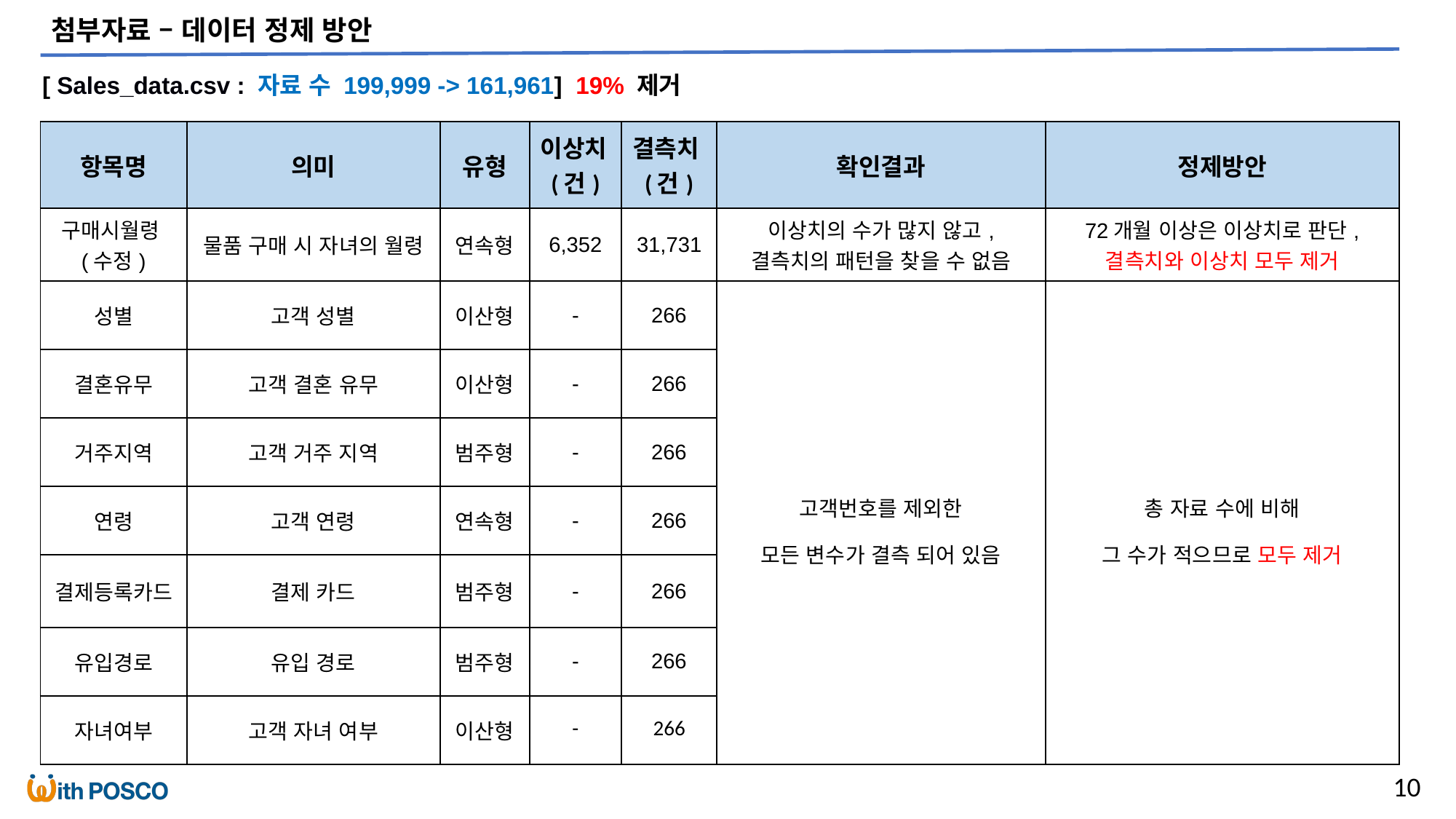

첨부자료 – 데이터 정제 방안

[ Sales_data.csv : 자료 수 199,999 -> 161,961]  19% 제거
| 항목명 | 의미 | 유형 | 이상치(건) | 결측치(건) | 확인결과 | 정제방안 |
| --- | --- | --- | --- | --- | --- | --- |
| 구매시월령(수정) | 물품 구매 시 자녀의 월령 | 연속형 | 6,352 | 31,731 | 이상치의 수가 많지 않고, 결측치의 패턴을 찾을 수 없음 | 72개월 이상은 이상치로 판단, 결측치와 이상치 모두 제거 |
| 성별 | 고객 성별 | 이산형 | - | 266 | 고객번호를 제외한 모든 변수가 결측 되어 있음 | 총 자료 수에 비해 그 수가 적으므로 모두 제거 |
| 결혼유무 | 고객 결혼 유무 | 이산형 | - | 266 |  |  |
| 거주지역 | 고객 거주 지역 | 범주형 | - | 266 |  |  |
| 연령 | 고객 연령 | 연속형 | - | 266 |  |  |
| 결제등록카드 | 결제 카드 | 범주형 | - | 266 |  |  |
| 유입경로 | 유입 경로 | 범주형 | - | 266 |  |  |
| 자녀여부 | 고객 자녀 여부 | 이산형 | - | 266 |  |  |
10